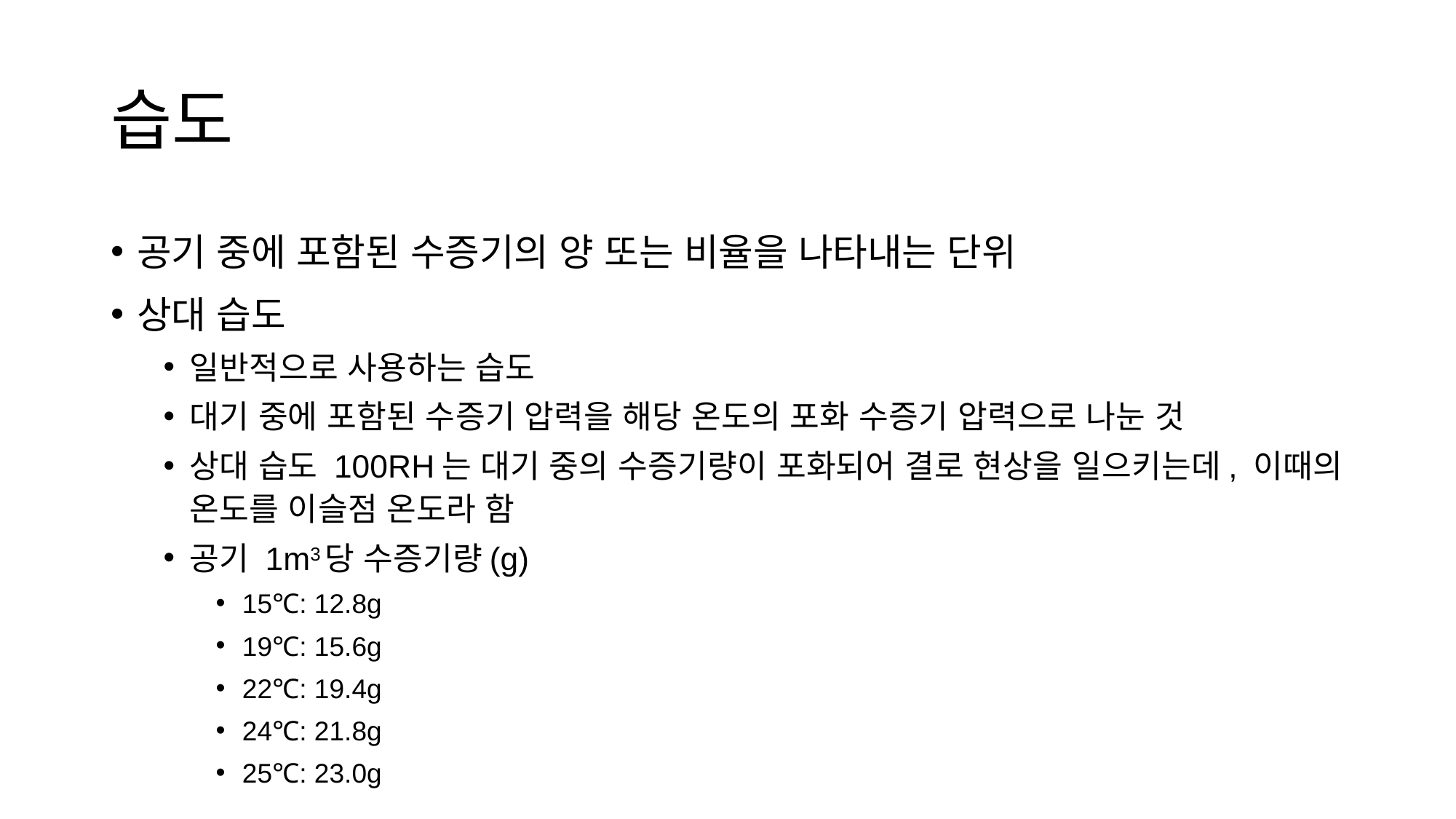

# 습도
공기 중에 포함된 수증기의 양 또는 비율을 나타내는 단위
상대 습도
일반적으로 사용하는 습도
대기 중에 포함된 수증기 압력을 해당 온도의 포화 수증기 압력으로 나눈 것
상대 습도 100RH는 대기 중의 수증기량이 포화되어 결로 현상을 일으키는데, 이때의 온도를 이슬점 온도라 함
공기 1m3당 수증기량(g)
15℃: 12.8g
19℃: 15.6g
22℃: 19.4g
24℃: 21.8g
25℃: 23.0g